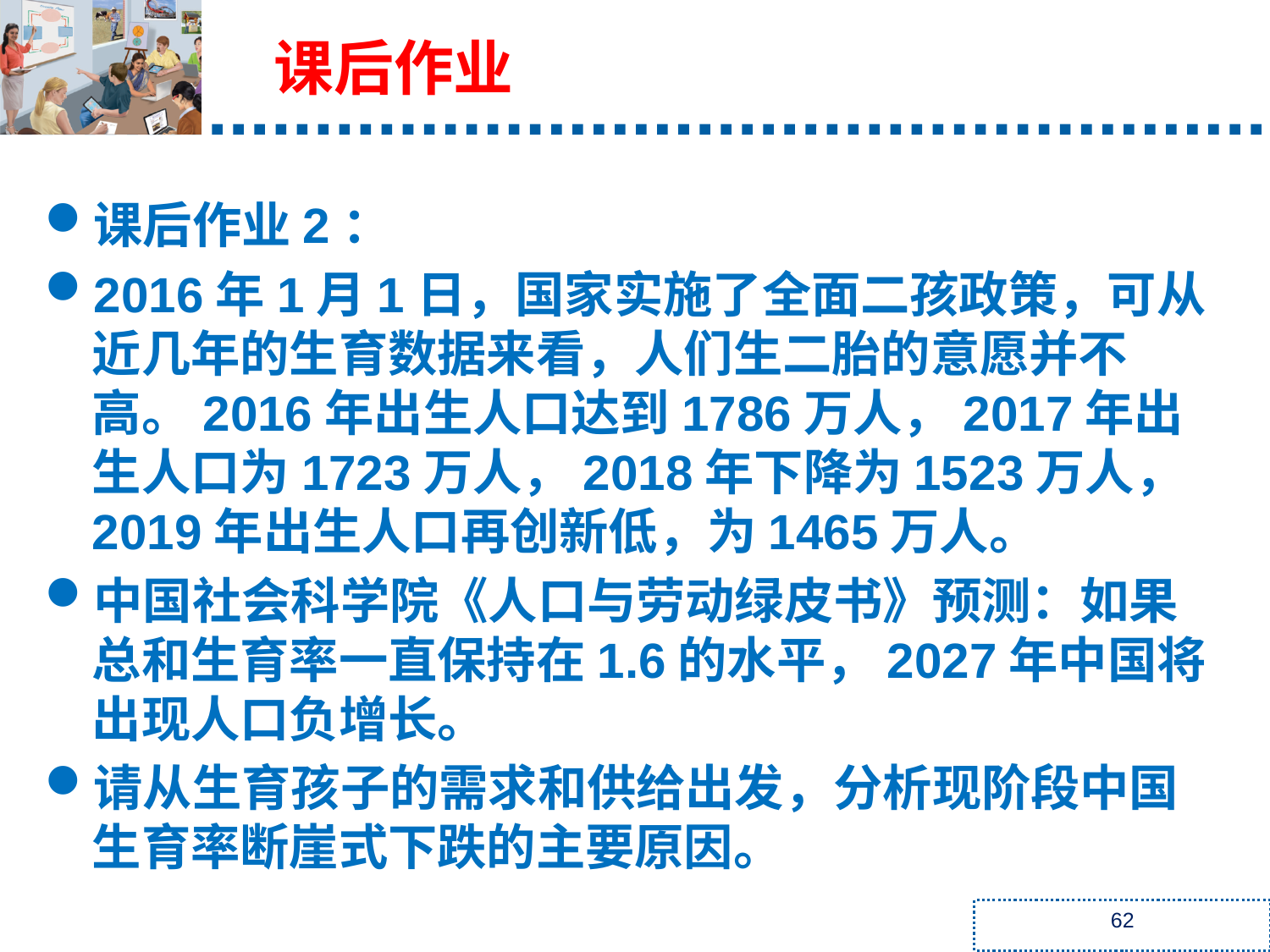

课后作业
课后作业2：
2016年1月1日，国家实施了全面二孩政策，可从近几年的生育数据来看，人们生二胎的意愿并不高。2016年出生人口达到1786万人，2017年出生人口为1723万人，2018年下降为1523万人，2019年出生人口再创新低，为1465万人。
中国社会科学院《人口与劳动绿皮书》预测：如果总和生育率一直保持在1.6的水平，2027年中国将出现人口负增长。
请从生育孩子的需求和供给出发，分析现阶段中国生育率断崖式下跌的主要原因。
62